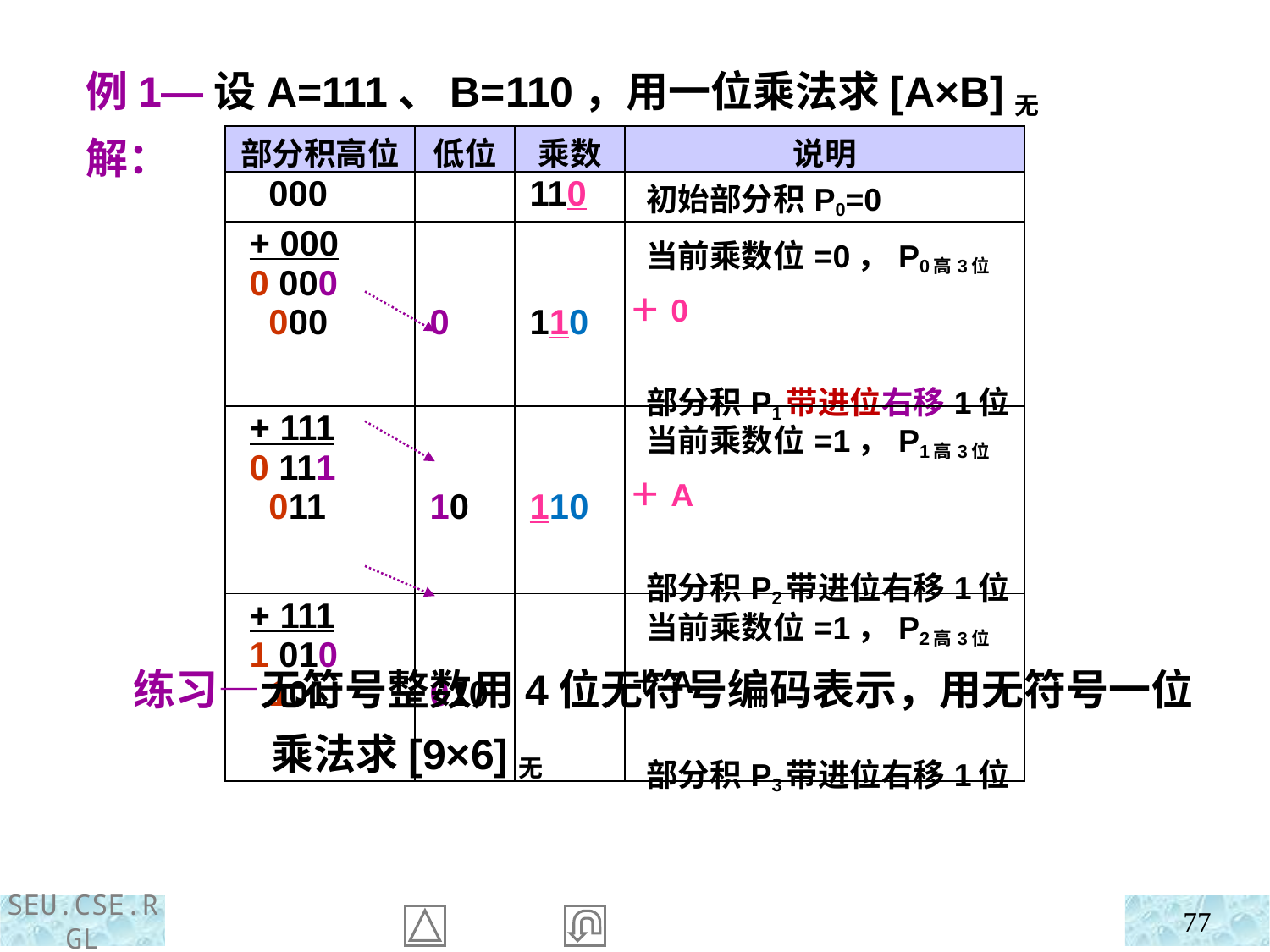

例1—设A=111、B=110，用一位乘法求[A×B]无
    解：
| 部分积高位 | 低位 | 乘数 | 说明 |
| --- | --- | --- | --- |
| 000 |  | 110 | 初始部分积P0=0 |
| + 000 0 000 000 | 0 | 110 | 当前乘数位=0，P0高3位＋0 部分积P1带进位右移1位 |
| + 111 0 111 011 | 10 | 110 | 当前乘数位=1，P1高3位＋A 部分积P2带进位右移1位 |
| + 111 1 010 101 | 010 |  | 当前乘数位=1，P2高3位＋A 部分积P3带进位右移1位 |

练习—无符号整数用4位无符号编码表示，用无符号一位乘法求[9×6]无
77